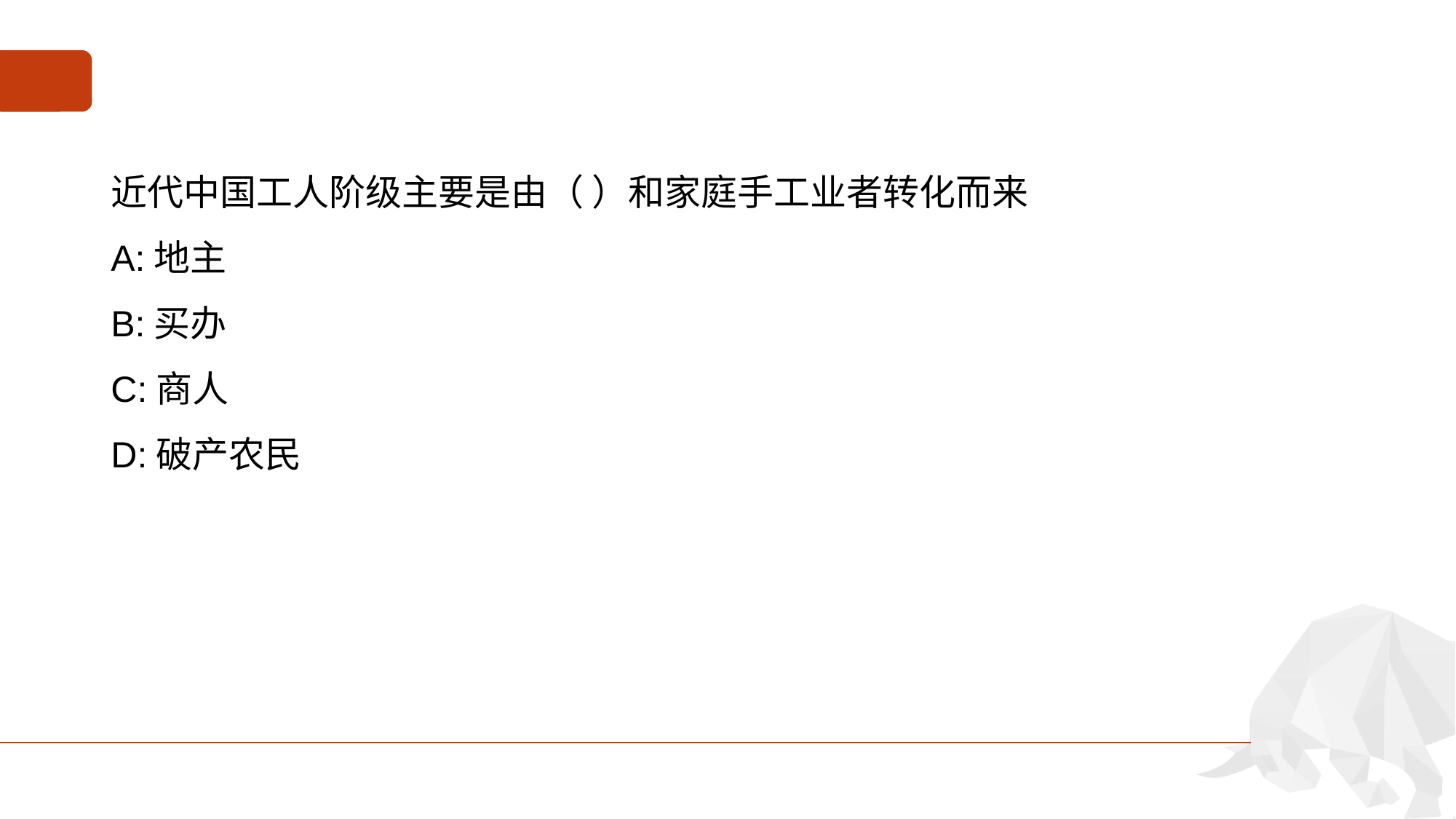

#
近代中国工人阶级主要是由（ ）和家庭手工业者转化而来
A:地主
B:买办
C:商人
D:破产农民